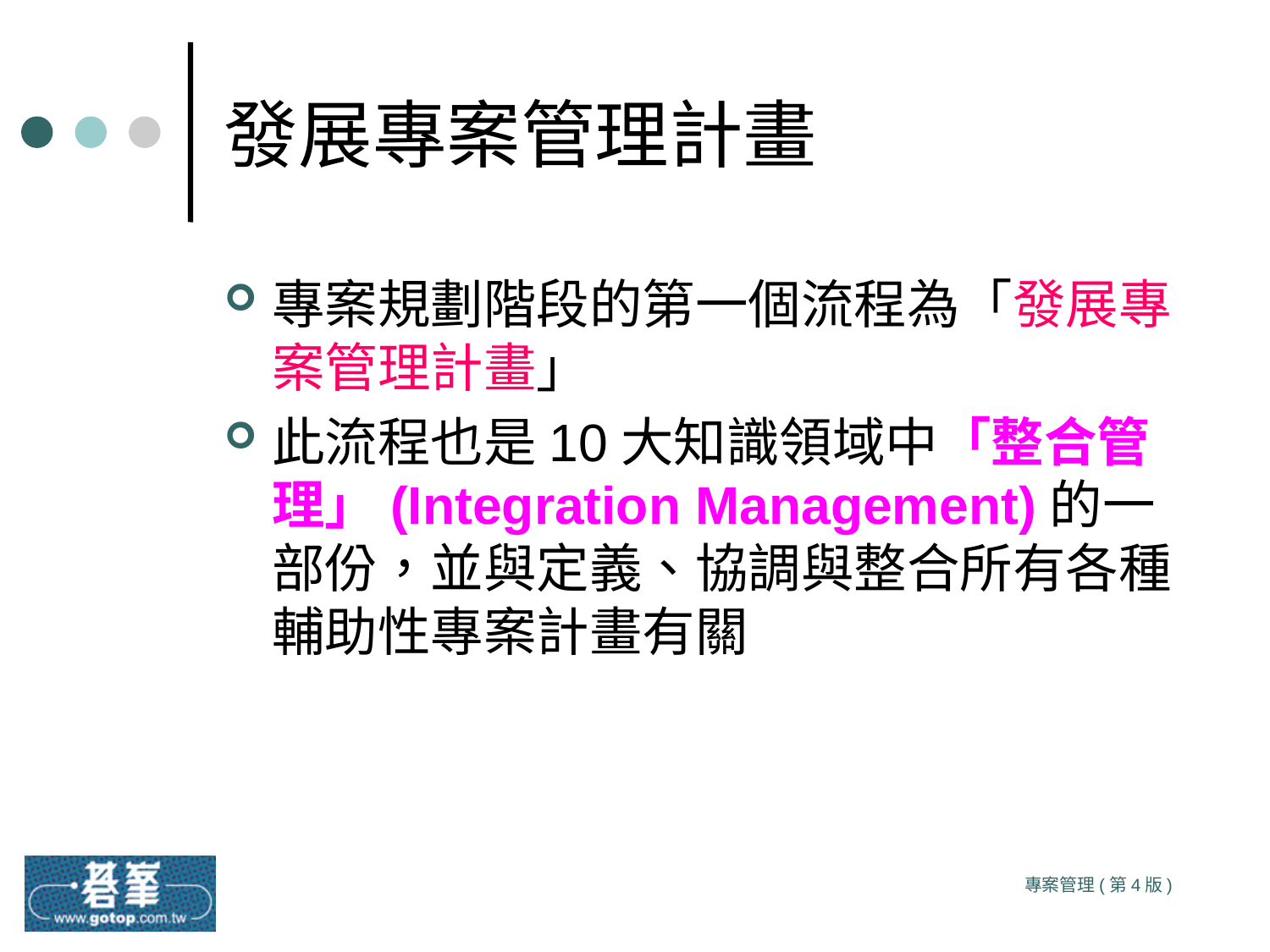

# 發展專案管理計畫
專案規劃階段的第一個流程為「發展專案管理計畫」
此流程也是10大知識領域中「整合管理」(Integration Management)的一部份，並與定義、協調與整合所有各種輔助性專案計畫有關
專案管理(第4版)